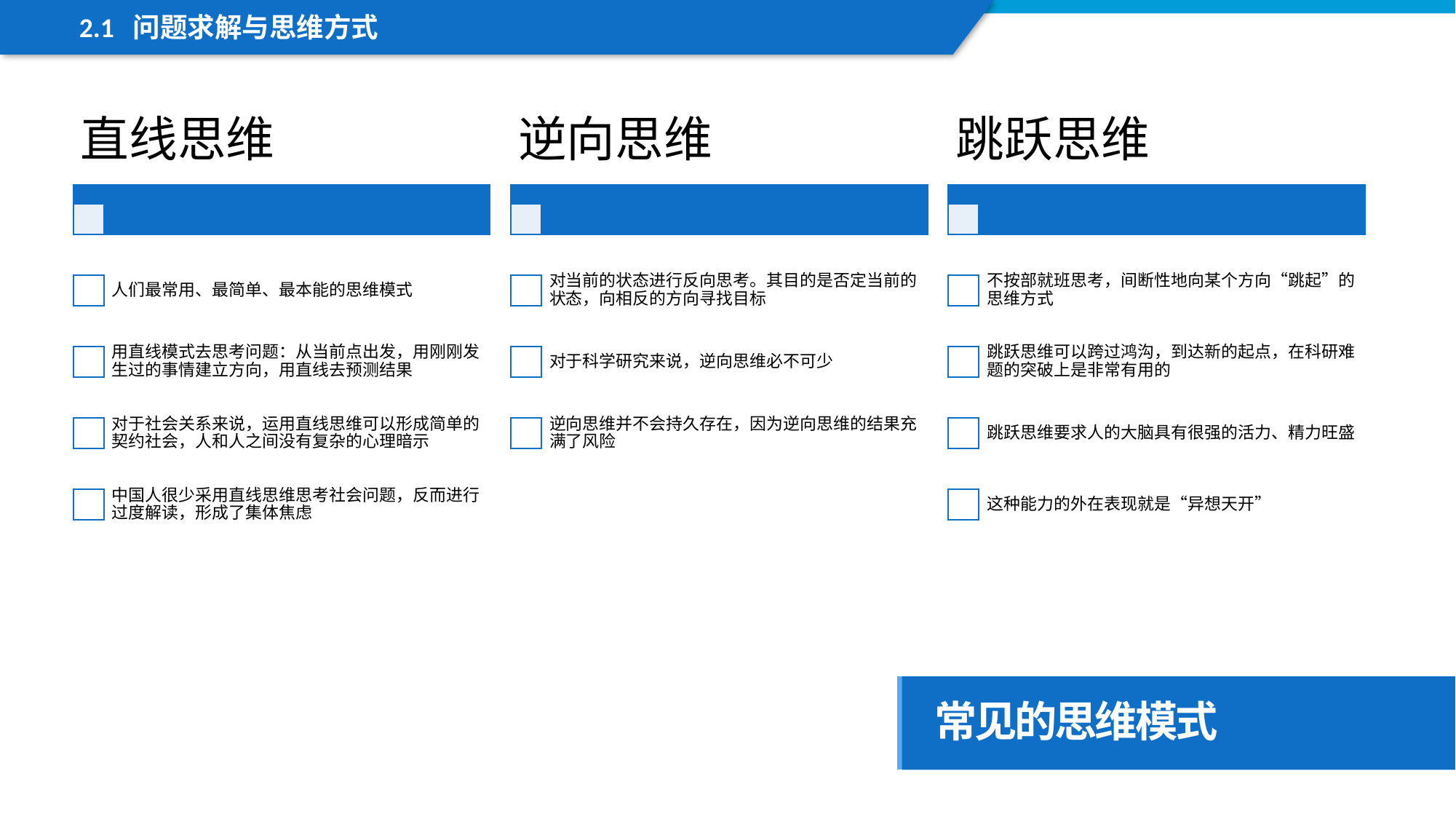

2.1  问题求解与思维方式
直线思维
人们最常用、最简单、最本能的思维模式
用直线模式去思考问题：从当前点出发，用刚刚发生过的事情建立方向，用直线去预测结果
对于社会关系来说，运用直线思维可以形成简单的契约社会，人和人之间没有复杂的心理暗示
中国人很少采用直线思维思考社会问题，反而进行过度解读，形成了集体焦虑
逆向思维
对当前的状态进行反向思考。其目的是否定当前的状态，向相反的方向寻找目标
对于科学研究来说，逆向思维必不可少
逆向思维并不会持久存在，因为逆向思维的结果充满了风险
跳跃思维
不按部就班思考，间断性地向某个方向“跳起”的思维方式
跳跃思维可以跨过鸿沟，到达新的起点，在科研难题的突破上是非常有用的
跳跃思维要求人的大脑具有很强的活力、精力旺盛
这种能力的外在表现就是“异想天开”
常见的思维模式